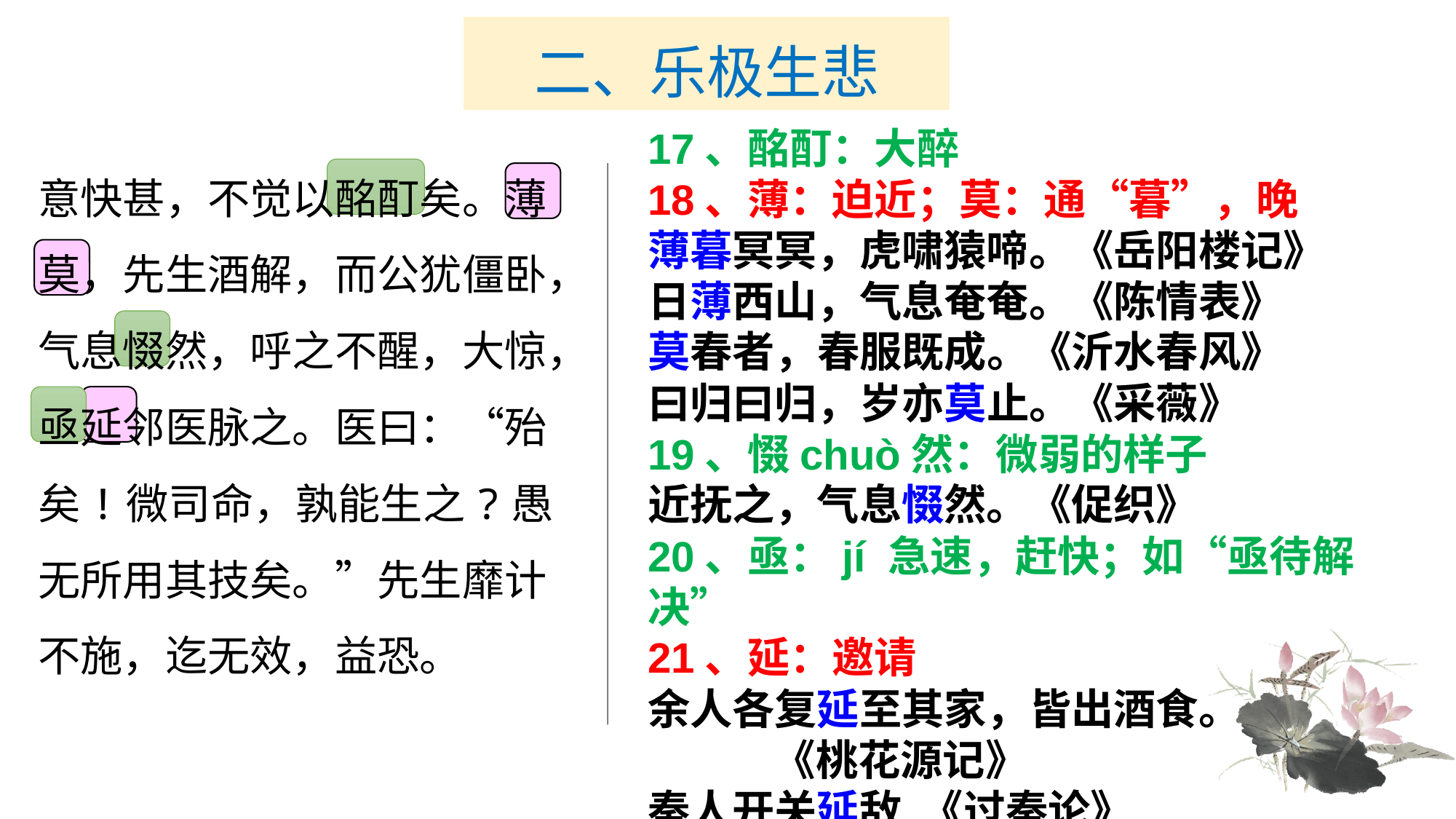

# 二、乐极生悲
17、酩酊：大醉
18、薄：迫近；莫：通“暮”，晚
薄暮冥冥，虎啸猿啼。《岳阳楼记》
日薄西山，气息奄奄。《陈情表》
莫春者，春服既成。《沂水春风》
曰归曰归，岁亦莫止。《采薇》
19、惙chuò然：微弱的样子
近抚之，气息惙然。《促织》
20、亟：jí 急速，赶快；如“亟待解决”
21、延：邀请
余人各复延至其家，皆出酒食。
            《桃花源记》
秦人开关延敌  《过秦论》
意快甚，不觉以酩酊矣。薄莫，先生酒解，而公犹僵卧，气息惙然，呼之不醒，大惊，亟延邻医脉之。医曰：“殆矣!微司命，孰能生之?愚无所用其技矣。”先生靡计不施，迄无效，益恐。